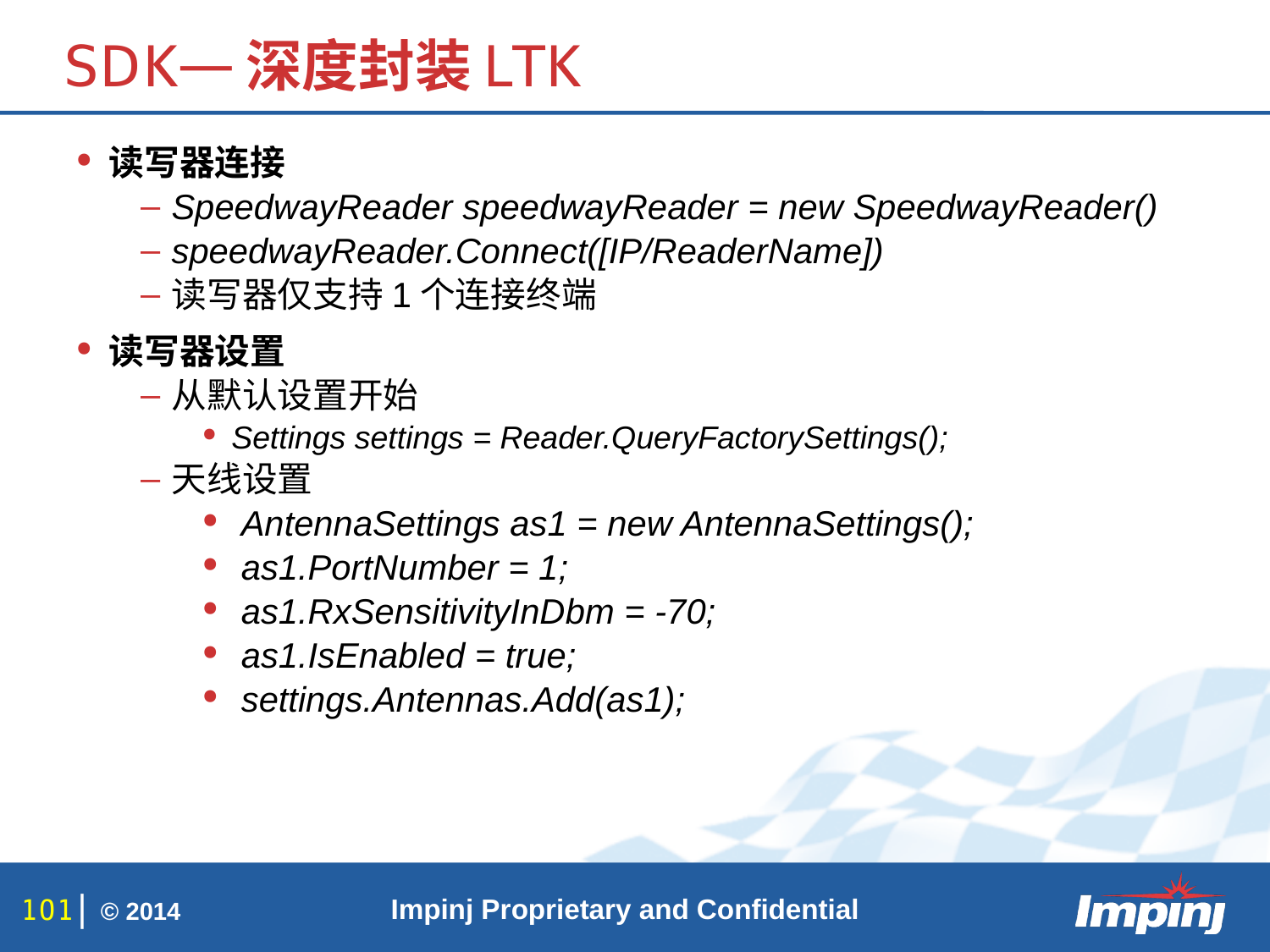

# SDK—深度封装LTK
读写器连接
SpeedwayReader speedwayReader = new SpeedwayReader()
speedwayReader.Connect([IP/ReaderName])
读写器仅支持1个连接终端
读写器设置
从默认设置开始
Settings settings = Reader.QueryFactorySettings();
天线设置
 AntennaSettings as1 = new AntennaSettings();
 as1.PortNumber = 1;
 as1.RxSensitivityInDbm = -70;
 as1.IsEnabled = true;
 settings.Antennas.Add(as1);